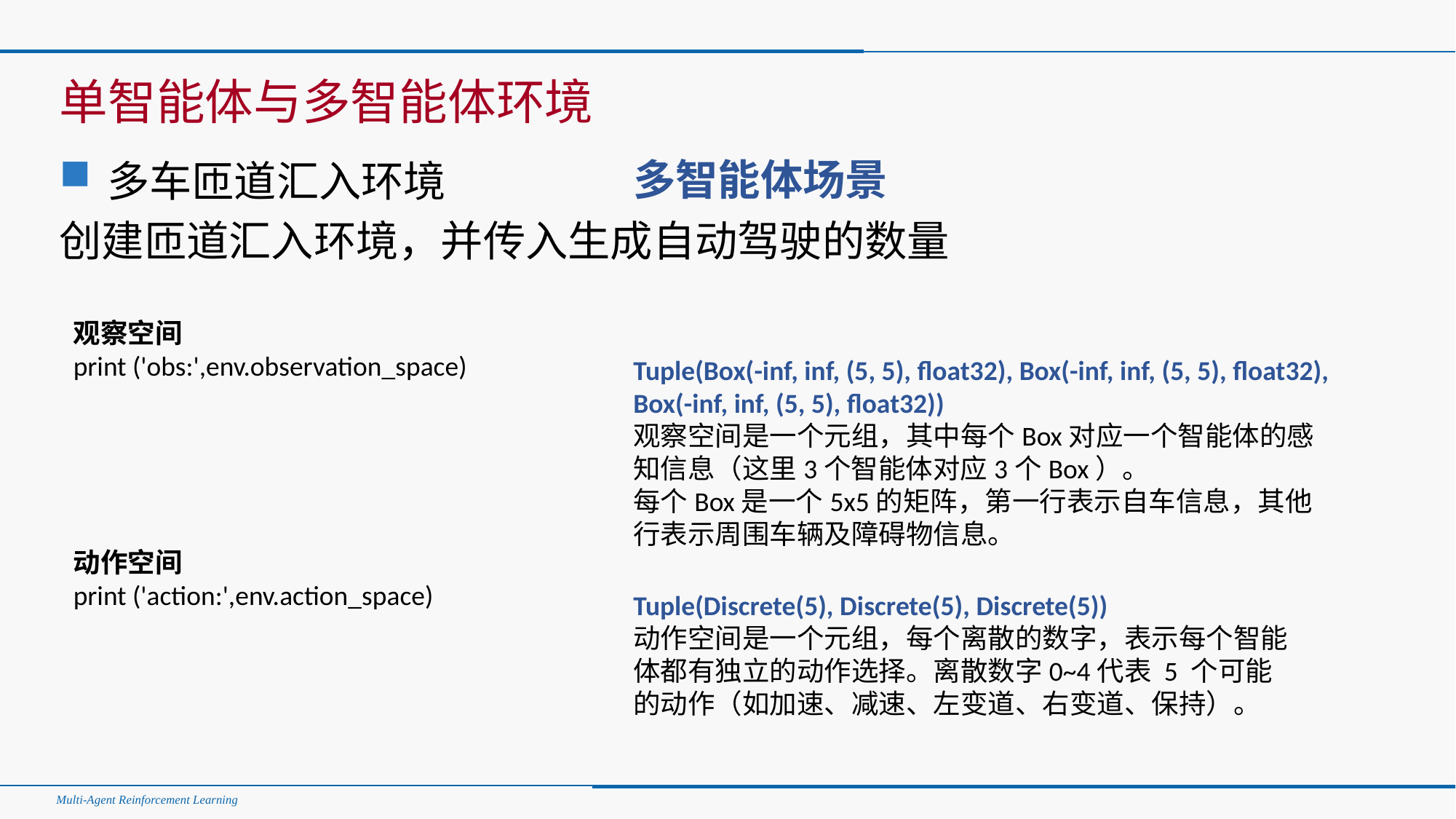

#
单智能体与多智能体环境
多智能体场景
多车匝道汇入环境
创建匝道汇入环境，并传入生成自动驾驶的数量
观察空间
print ('obs:',env.observation_space)

动作空间
print ('action:',env.action_space)
Tuple(Box(-inf, inf, (5, 5), float32), Box(-inf, inf, (5, 5), float32),
Box(-inf, inf, (5, 5), float32))
观察空间是一个元组，其中每个Box对应一个智能体的感知信息（这里3个智能体对应3个Box）。
每个Box是一个5x5的矩阵，第一行表示自车信息，其他行表示周围车辆及障碍物信息。
Tuple(Discrete(5), Discrete(5), Discrete(5))
动作空间是一个元组，每个离散的数字，表示每个智能体都有独立的动作选择。离散数字0~4代表 5 个可能的动作（如加速、减速、左变道、右变道、保持）。
19